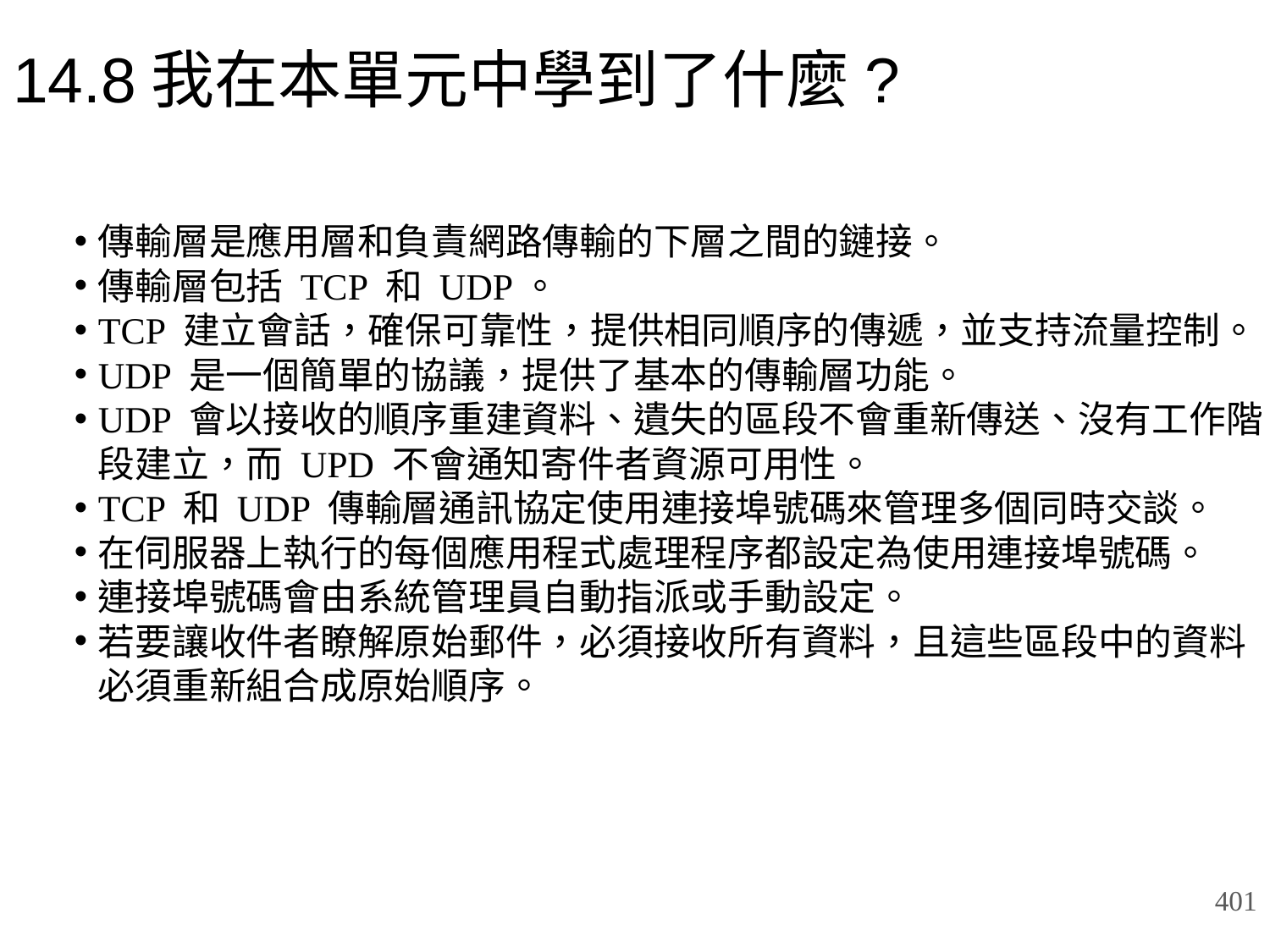

# 14.8我在本單元中學到了什麼?
傳輸層是應用層和負責網路傳輸的下層之間的鏈接。
傳輸層包括 TCP 和 UDP。
TCP 建立會話，確保可靠性，提供相同順序的傳遞，並支持流量控制。
UDP 是一個簡單的協議，提供了基本的傳輸層功能。
UDP 會以接收的順序重建資料、遺失的區段不會重新傳送、沒有工作階段建立，而 UPD 不會通知寄件者資源可用性。
TCP 和 UDP 傳輸層通訊協定使用連接埠號碼來管理多個同時交談。
在伺服器上執行的每個應用程式處理程序都設定為使用連接埠號碼。
連接埠號碼會由系統管理員自動指派或手動設定。
若要讓收件者瞭解原始郵件，必須接收所有資料，且這些區段中的資料必須重新組合成原始順序。

401